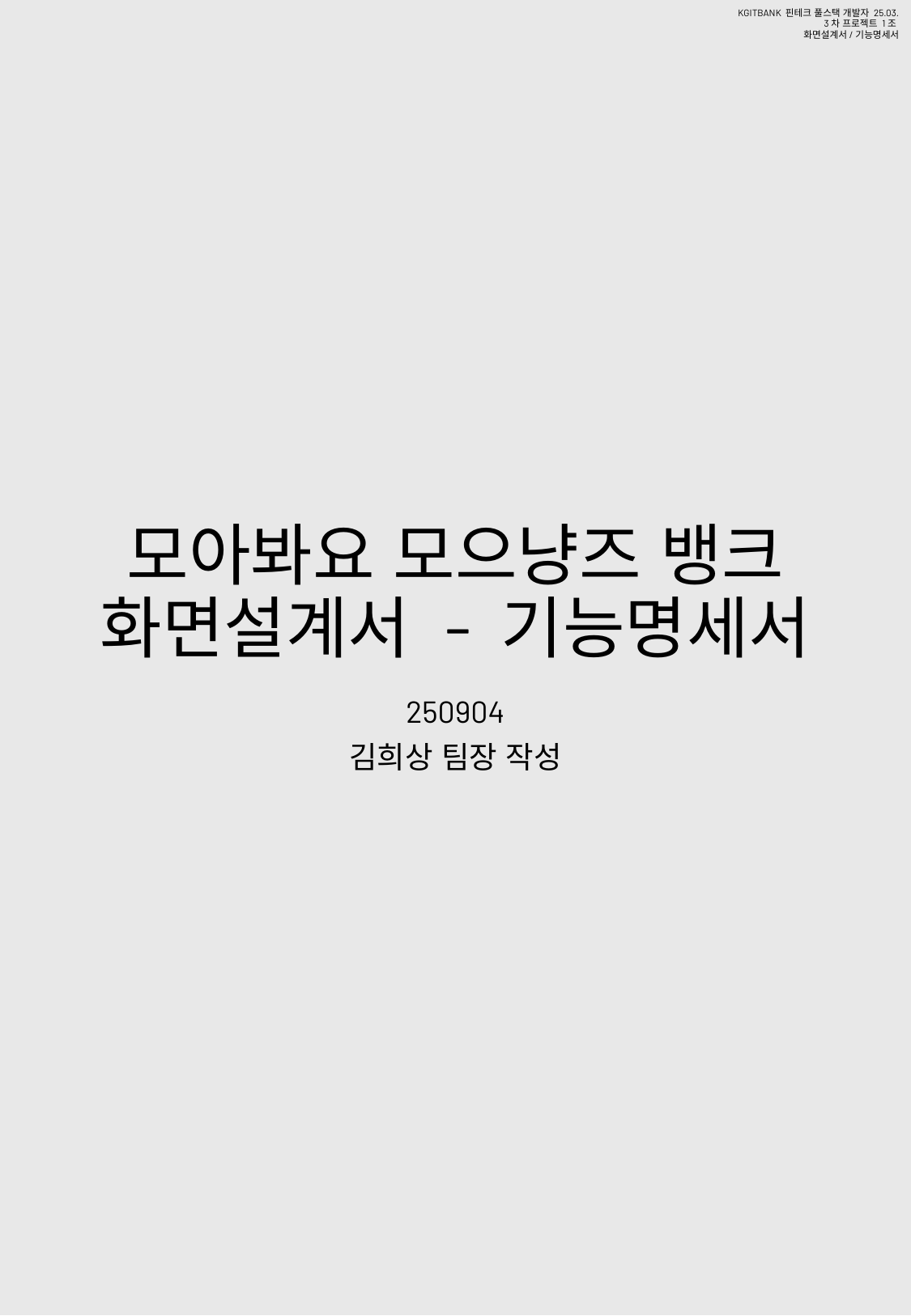

# 모아봐요 모으냥즈 뱅크 화면설계서 - 기능명세서
250904
김희상 팀장 작성